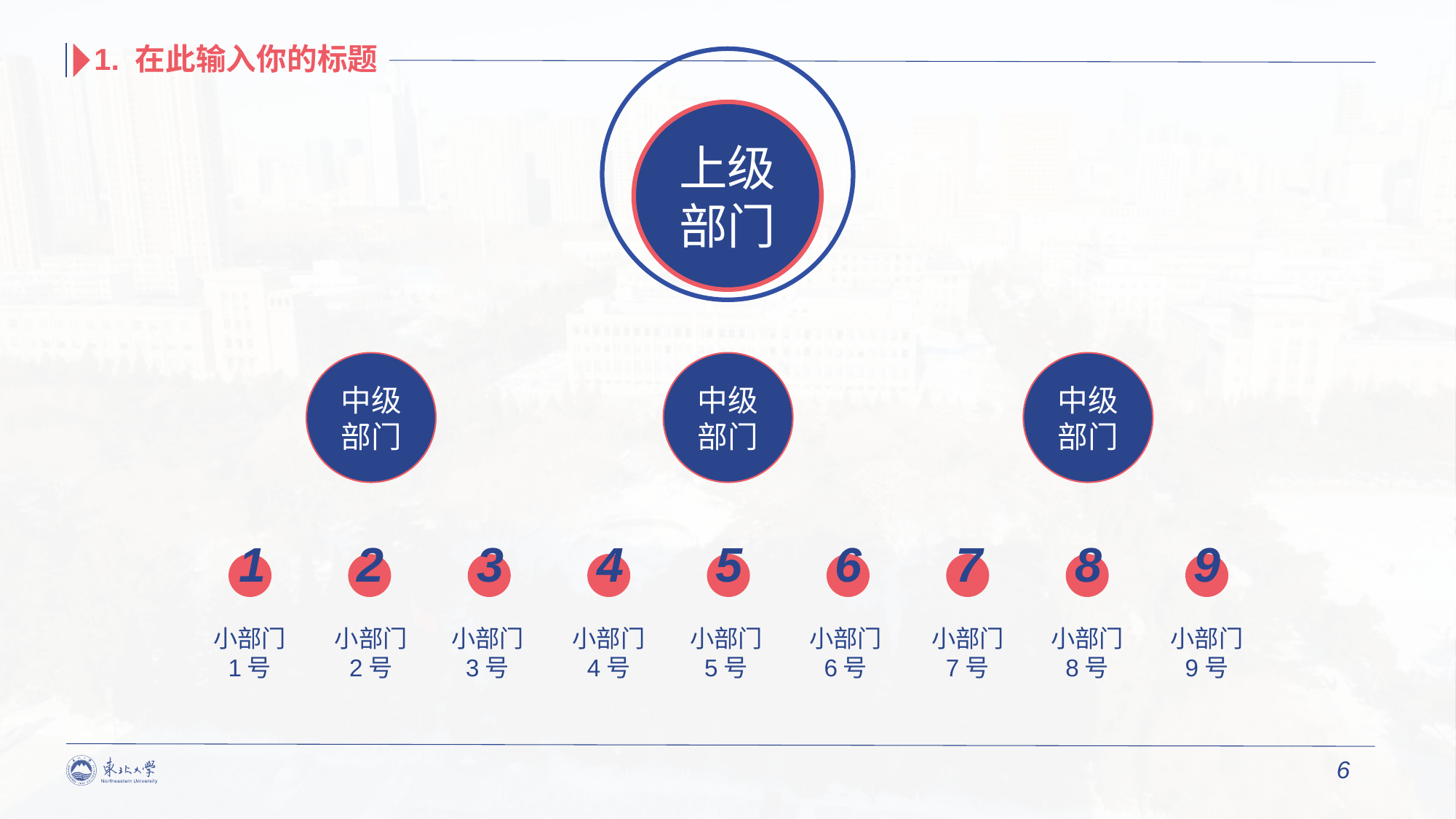

1. 在此输入你的标题

上级部门
中级部门
中级部门
中级部门
1
2
3
4
5
6
7
8
9

小部门
1号
小部门
2号
小部门
3号
小部门
4号
小部门
5号
小部门
6号
小部门
7号
小部门
8号
小部门
9号
6